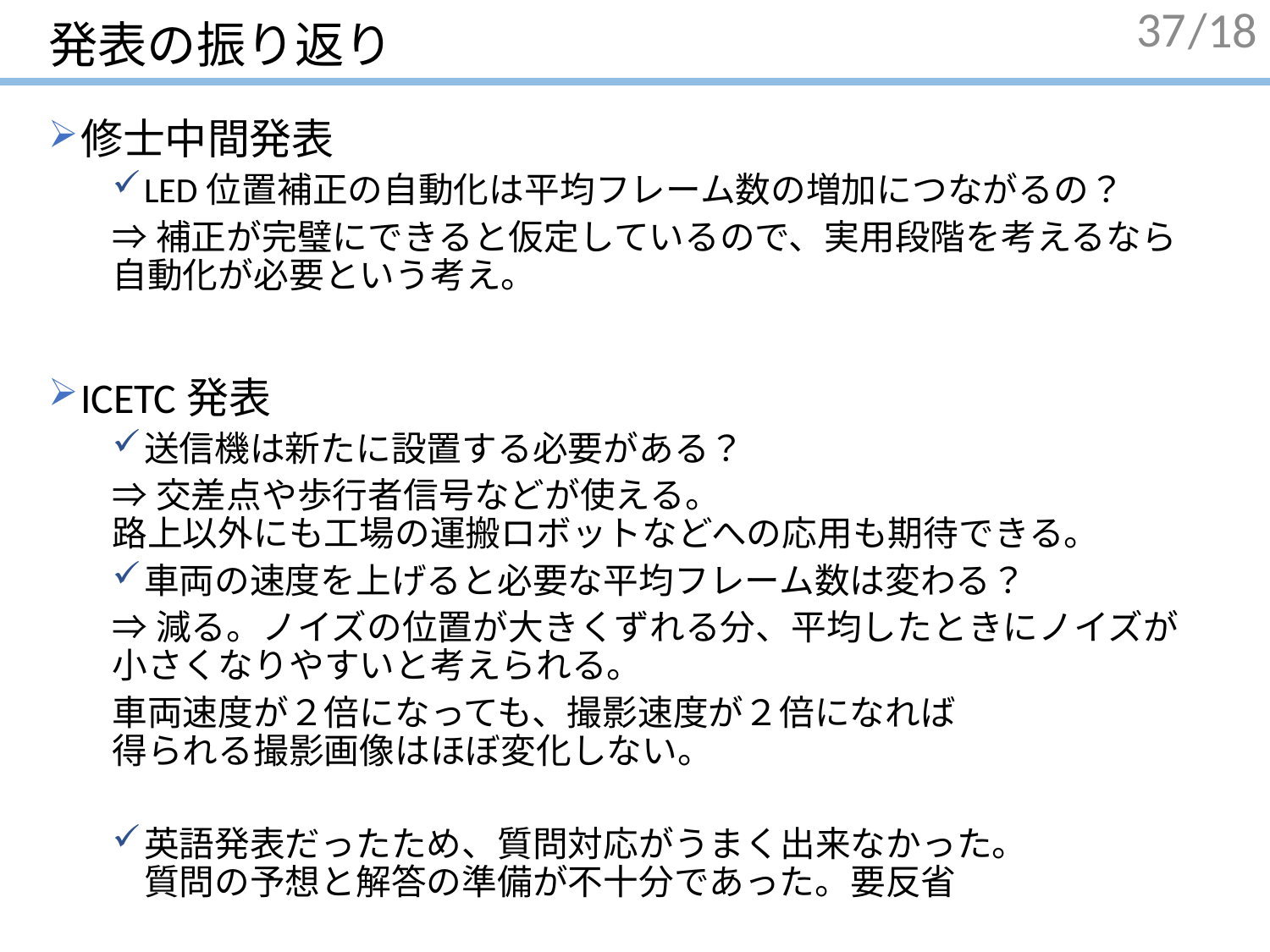

# 発表の振り返り
37
修士中間発表
LED位置補正の自動化は平均フレーム数の増加につながるの？
⇒補正が完璧にできると仮定しているので、実用段階を考えるなら　自動化が必要という考え。

ICETC発表
送信機は新たに設置する必要がある？
⇒交差点や歩行者信号などが使える。　　　　　　　　　　　　　　路上以外にも工場の運搬ロボットなどへの応用も期待できる。
車両の速度を上げると必要な平均フレーム数は変わる？
⇒減る。ノイズの位置が大きくずれる分、平均したときにノイズが　小さくなりやすいと考えられる。
車両速度が２倍になっても、撮影速度が２倍になれば　　　　　　　得られる撮影画像はほぼ変化しない。

英語発表だったため、質問対応がうまく出来なかった。　　　　　質問の予想と解答の準備が不十分であった。要反省